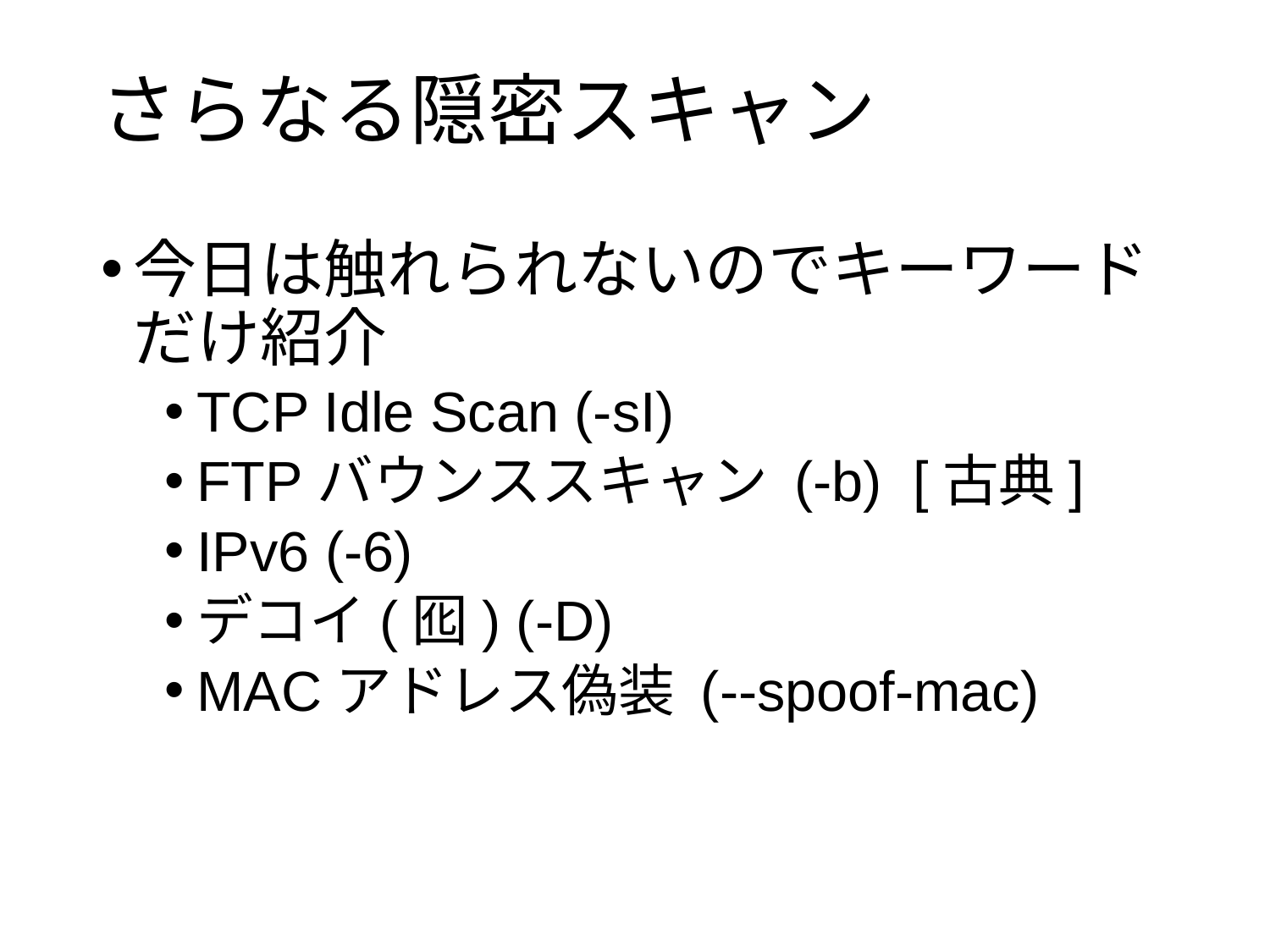

# さらなる隠密スキャン
今日は触れられないのでキーワードだけ紹介
TCP Idle Scan (-sI)
FTPバウンススキャン (-b)  [古典]
IPv6 (-6)
デコイ(囮) (-D)
MACアドレス偽装 (--spoof-mac)